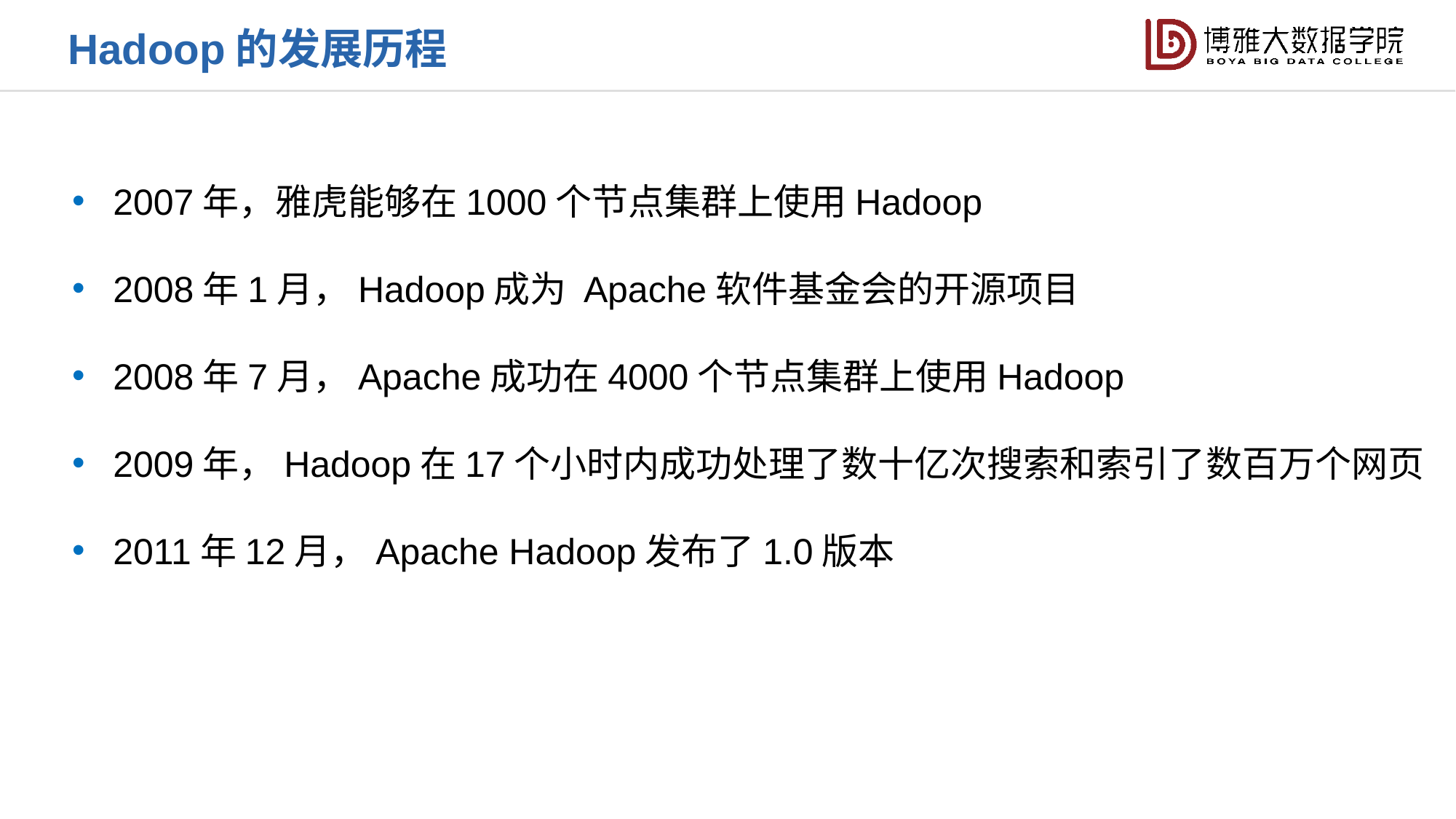

Hadoop的发展历程

2007年，雅虎能够在1000个节点集群上使用Hadoop

2008年1月，Hadoop成为 Apache软件基金会的开源项目

2008年7月，Apache成功在4000个节点集群上使用Hadoop

2009年，Hadoop在17个小时内成功处理了数十亿次搜索和索引了数百万个网页

2011年12月，Apache Hadoop发布了1.0版本